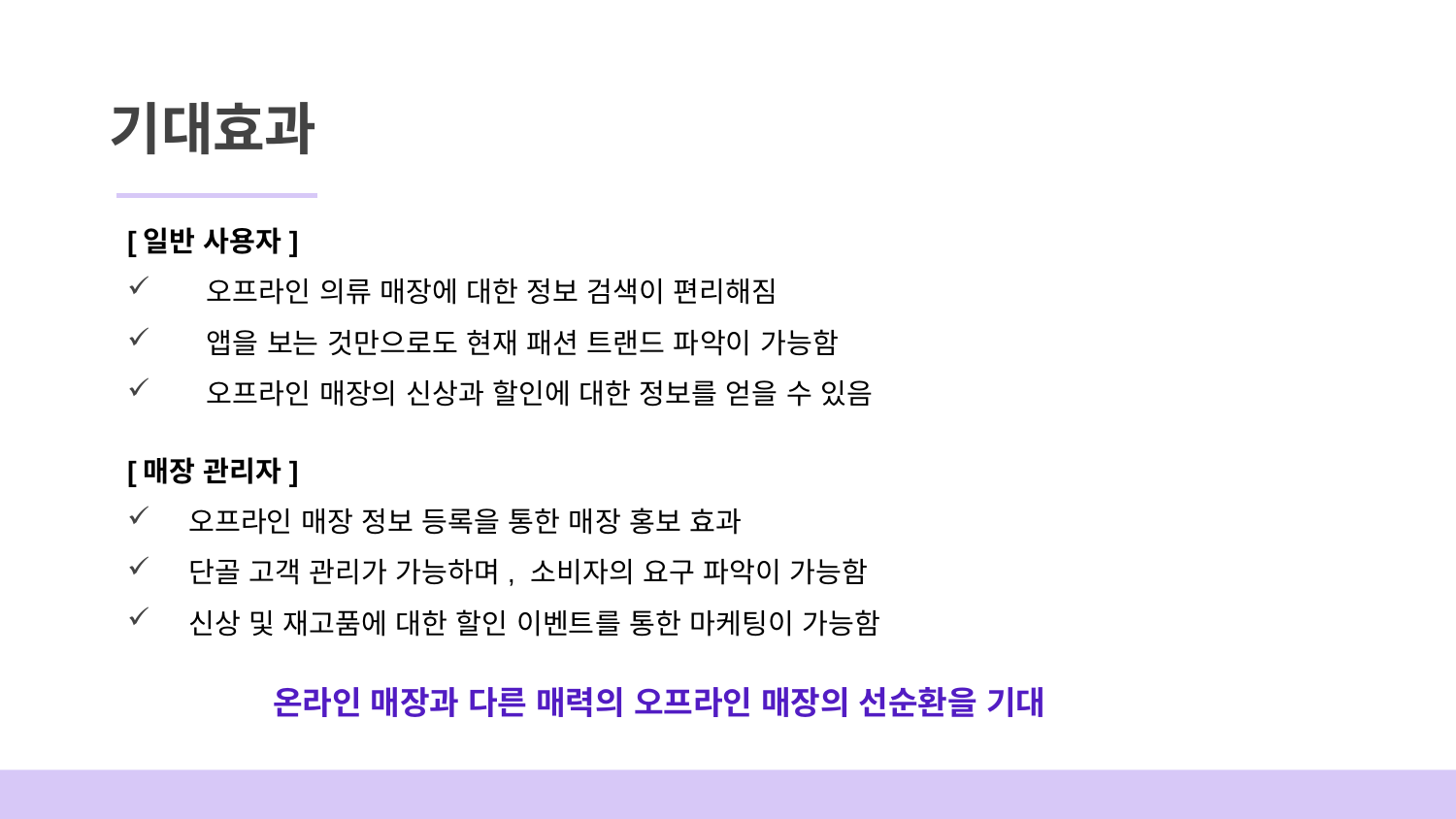

# 기대효과
[일반 사용자]
오프라인 의류 매장에 대한 정보 검색이 편리해짐
앱을 보는 것만으로도 현재 패션 트랜드 파악이 가능함
오프라인 매장의 신상과 할인에 대한 정보를 얻을 수 있음

[매장 관리자]
오프라인 매장 정보 등록을 통한 매장 홍보 효과
단골 고객 관리가 가능하며, 소비자의 요구 파악이 가능함
신상 및 재고품에 대한 할인 이벤트를 통한 마케팅이 가능함

     	온라인 매장과 다른 매력의 오프라인 매장의 선순환을 기대